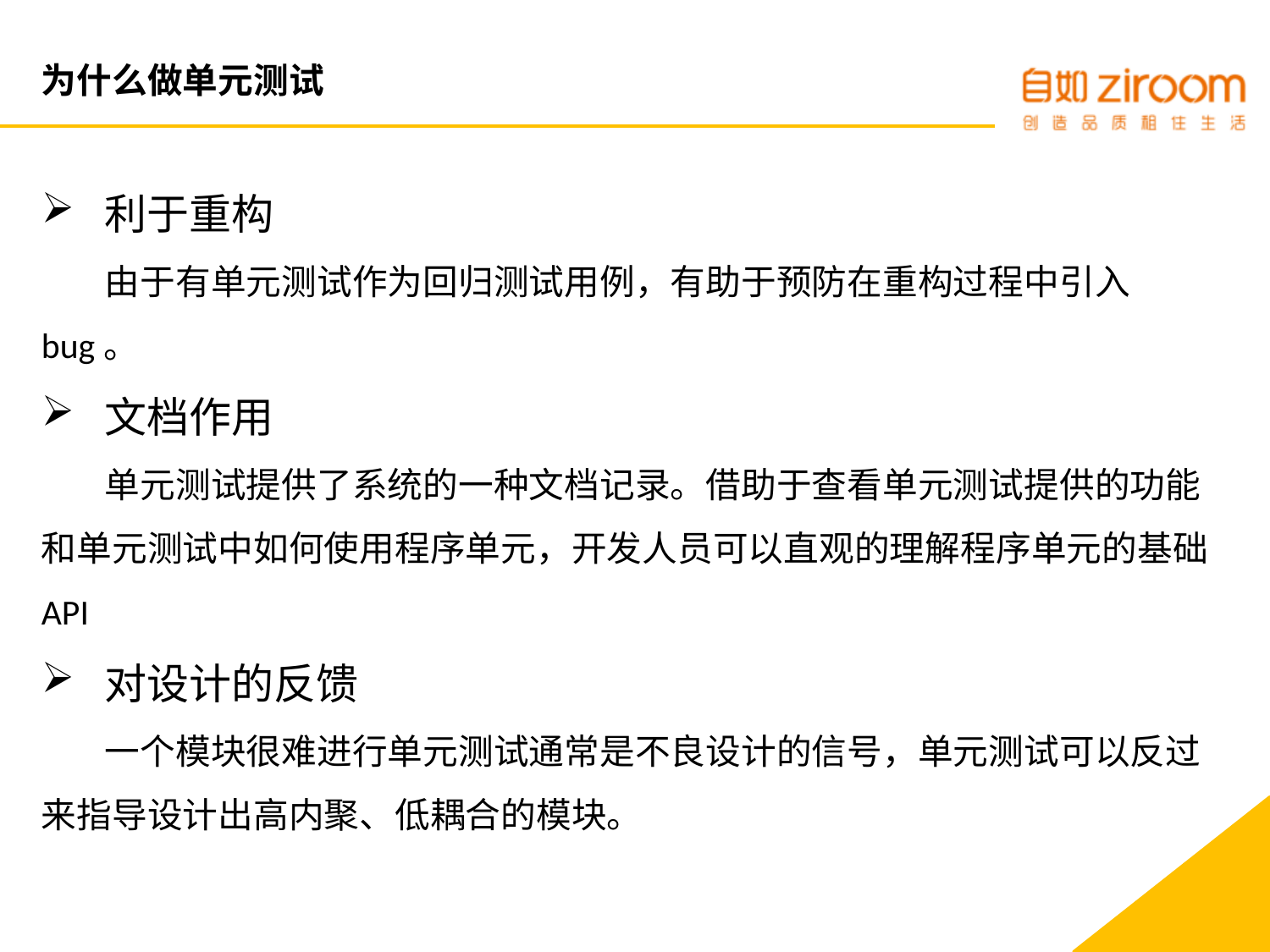

# 为什么做单元测试
利于重构
由于有单元测试作为回归测试用例，有助于预防在重构过程中引入bug。
文档作用
单元测试提供了系统的一种文档记录。借助于查看单元测试提供的功能和单元测试中如何使用程序单元，开发人员可以直观的理解程序单元的基础API
对设计的反馈
一个模块很难进行单元测试通常是不良设计的信号，单元测试可以反过来指导设计出高内聚、低耦合的模块。